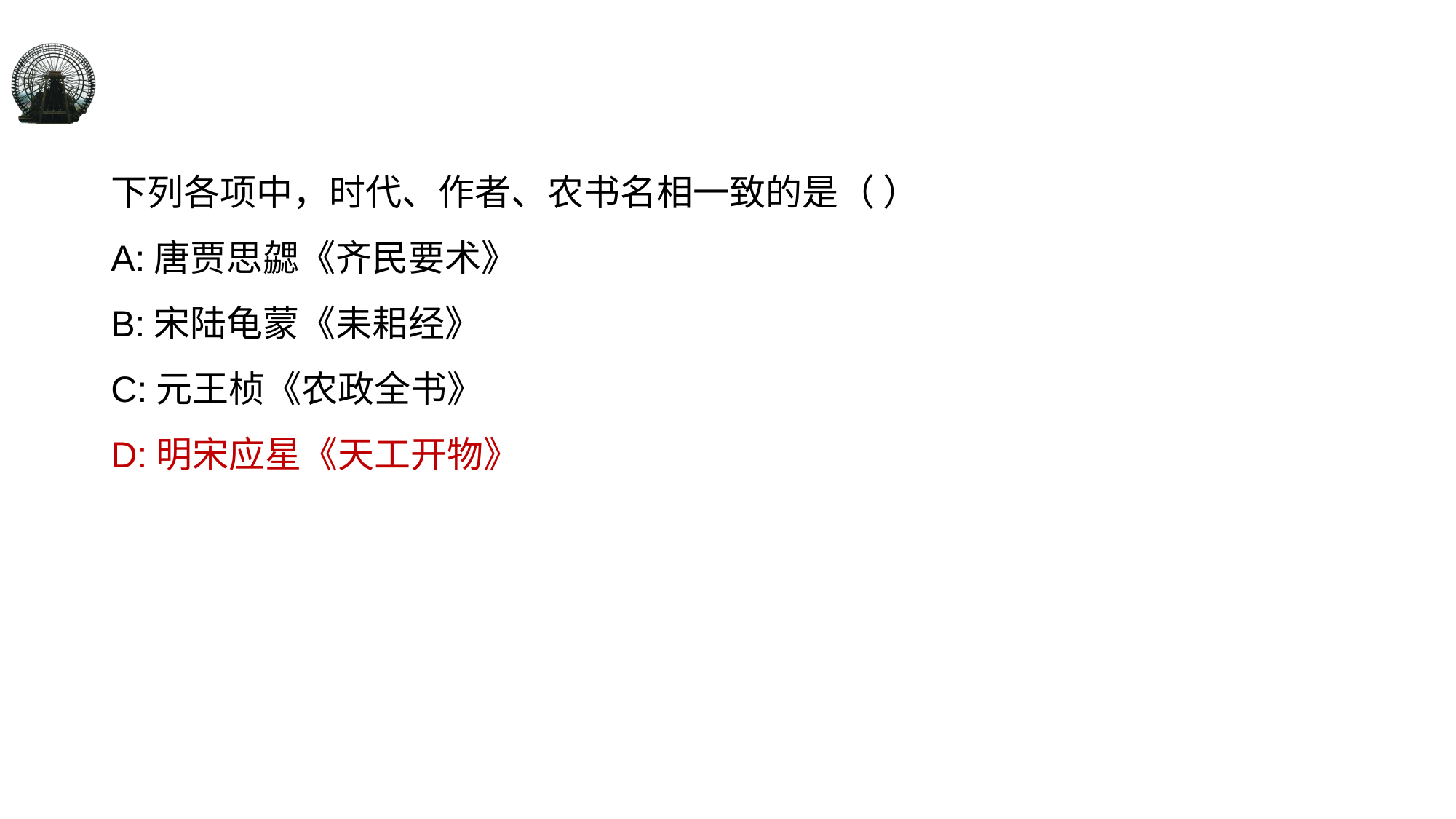

#
下列各项中，时代、作者、农书名相一致的是（ ）
A:唐贾思勰《齐民要术》
B:宋陆龟蒙《耒耜经》
C:元王桢《农政全书》
D:明宋应星《天工开物》
37